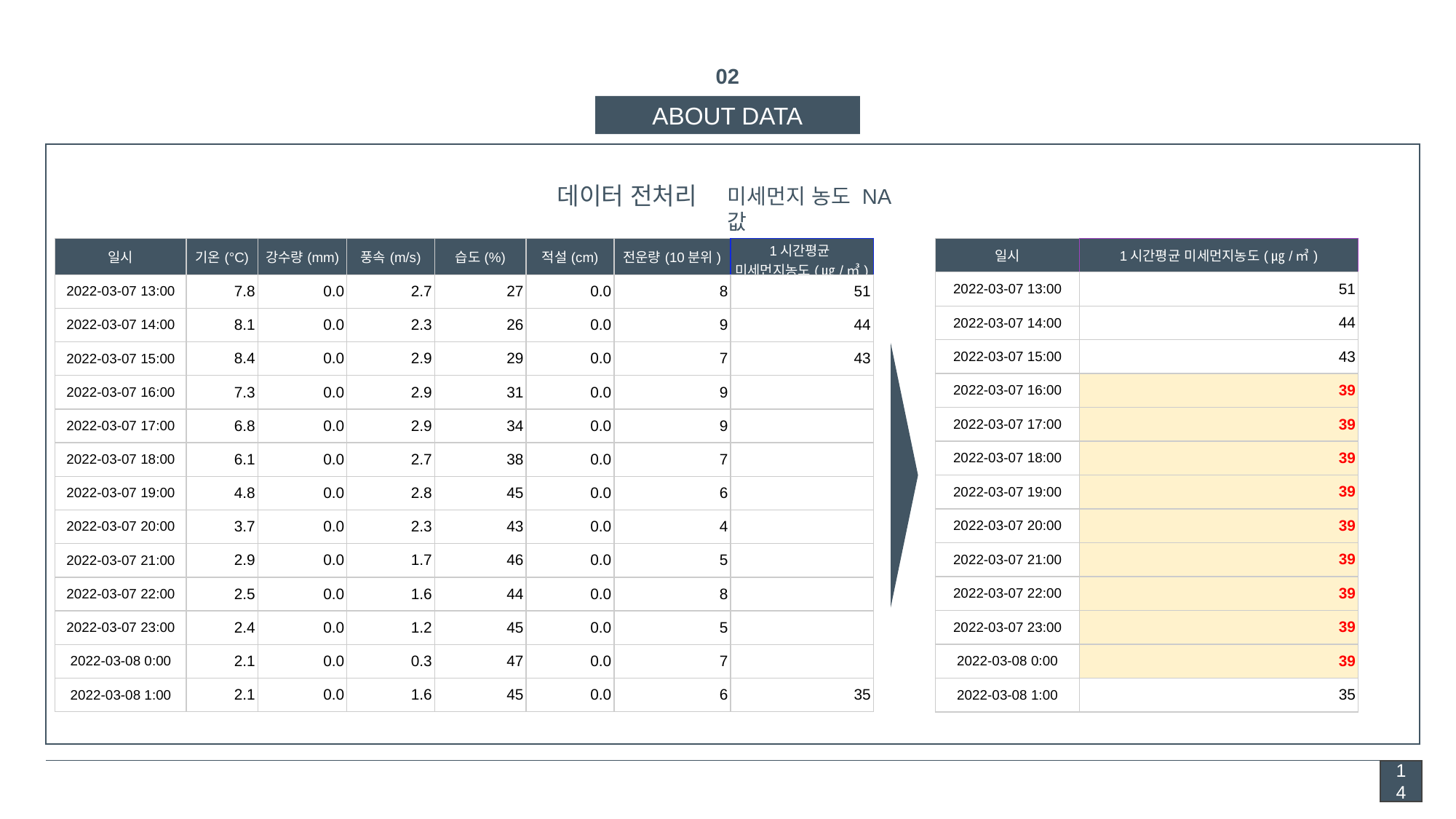

02
ABOUT DATA

데이터 전처리
미세먼지 농도 NA값
| 일시 | 1시간평균 미세먼지농도(㎍/㎥) |
| --- | --- |
| 2022-03-07 13:00 | 51 |
| 2022-03-07 14:00 | 44 |
| 2022-03-07 15:00 | 43 |
| 2022-03-07 16:00 | 39 |
| 2022-03-07 17:00 | 39 |
| 2022-03-07 18:00 | 39 |
| 2022-03-07 19:00 | 39 |
| 2022-03-07 20:00 | 39 |
| 2022-03-07 21:00 | 39 |
| 2022-03-07 22:00 | 39 |
| 2022-03-07 23:00 | 39 |
| 2022-03-08 0:00 | 39 |
| 2022-03-08 1:00 | 35 |
| 일시 | 기온(°C) | 강수량(mm) | 풍속(m/s) | 습도(%) | 적설(cm) | 전운량(10분위) | 1시간평균 미세먼지농도(㎍/㎥) |
| --- | --- | --- | --- | --- | --- | --- | --- |
| 2022-03-07 13:00 | 7.8 | 0.0 | 2.7 | 27 | 0.0 | 8 | 51 |
| 2022-03-07 14:00 | 8.1 | 0.0 | 2.3 | 26 | 0.0 | 9 | 44 |
| 2022-03-07 15:00 | 8.4 | 0.0 | 2.9 | 29 | 0.0 | 7 | 43 |
| 2022-03-07 16:00 | 7.3 | 0.0 | 2.9 | 31 | 0.0 | 9 |  |
| 2022-03-07 17:00 | 6.8 | 0.0 | 2.9 | 34 | 0.0 | 9 |  |
| 2022-03-07 18:00 | 6.1 | 0.0 | 2.7 | 38 | 0.0 | 7 |  |
| 2022-03-07 19:00 | 4.8 | 0.0 | 2.8 | 45 | 0.0 | 6 |  |
| 2022-03-07 20:00 | 3.7 | 0.0 | 2.3 | 43 | 0.0 | 4 |  |
| 2022-03-07 21:00 | 2.9 | 0.0 | 1.7 | 46 | 0.0 | 5 |  |
| 2022-03-07 22:00 | 2.5 | 0.0 | 1.6 | 44 | 0.0 | 8 |  |
| 2022-03-07 23:00 | 2.4 | 0.0 | 1.2 | 45 | 0.0 | 5 |  |
| 2022-03-08 0:00 | 2.1 | 0.0 | 0.3 | 47 | 0.0 | 7 |  |
| 2022-03-08 1:00 | 2.1 | 0.0 | 1.6 | 45 | 0.0 | 6 | 35 |

14